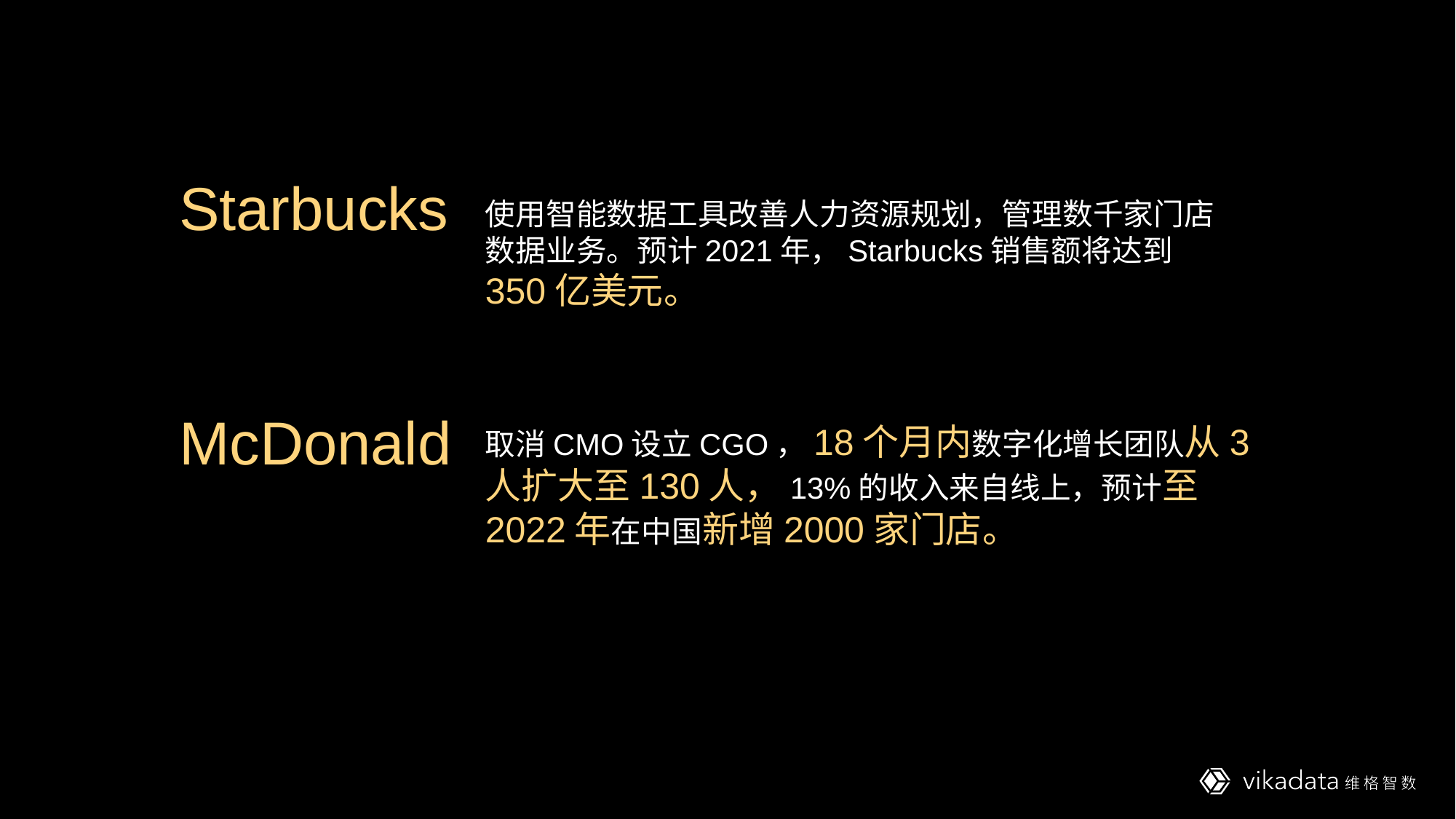

Starbucks
使用智能数据工具改善人力资源规划，管理数千家门店数据业务。预计2021年，Starbucks销售额将达到350亿美元。
McDonald
取消CMO设立CGO，18个月内数字化增长团队从3人扩大至130人，13%的收入来自线上，预计至2022年在中国新增2000家门店。